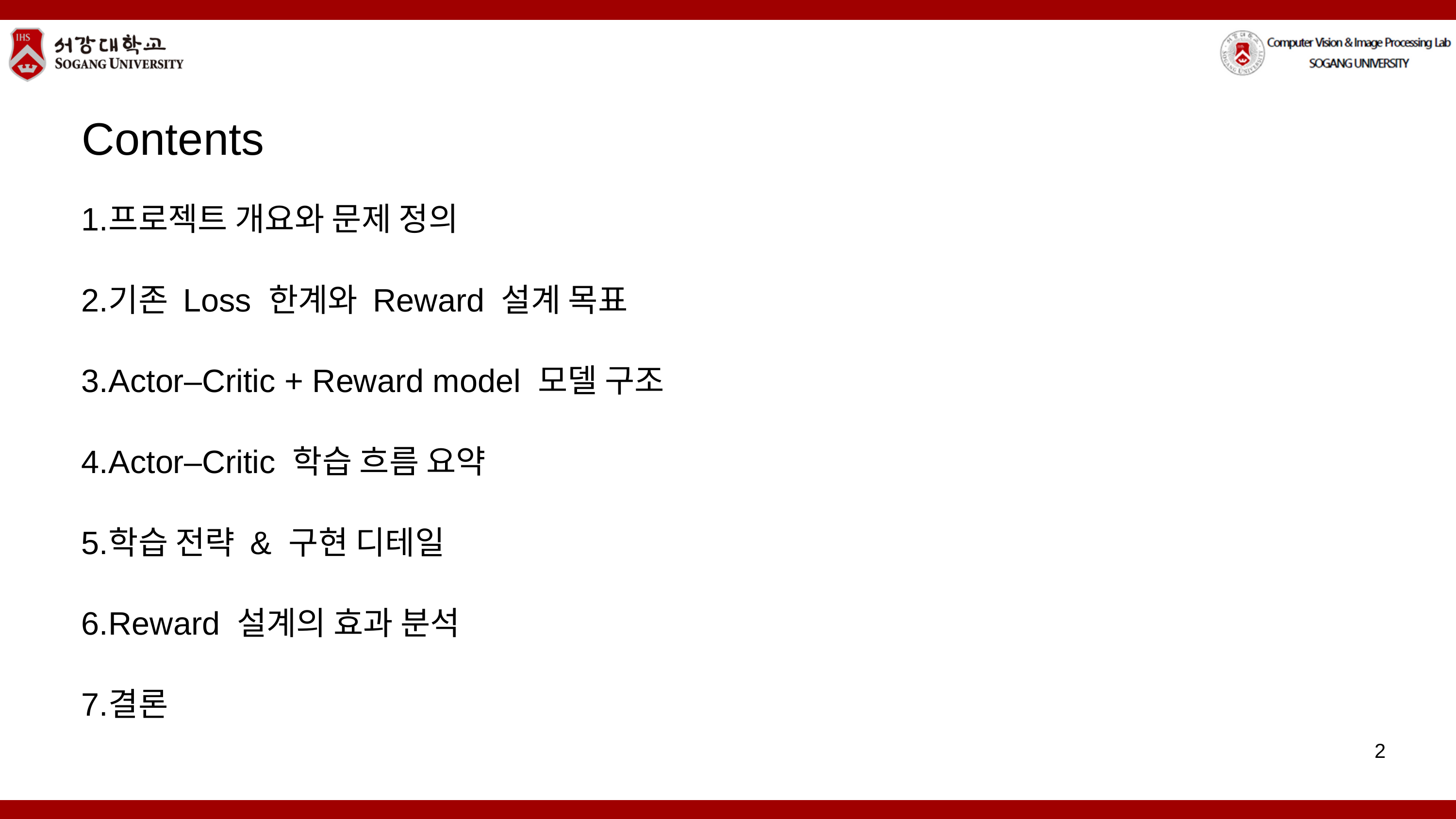

Contents
프로젝트 개요와 문제 정의
기존 Loss 한계와 Reward 설계 목표
Actor–Critic + Reward model 모델 구조
Actor–Critic 학습 흐름 요약
학습 전략 & 구현 디테일
Reward 설계의 효과 분석
결론
2